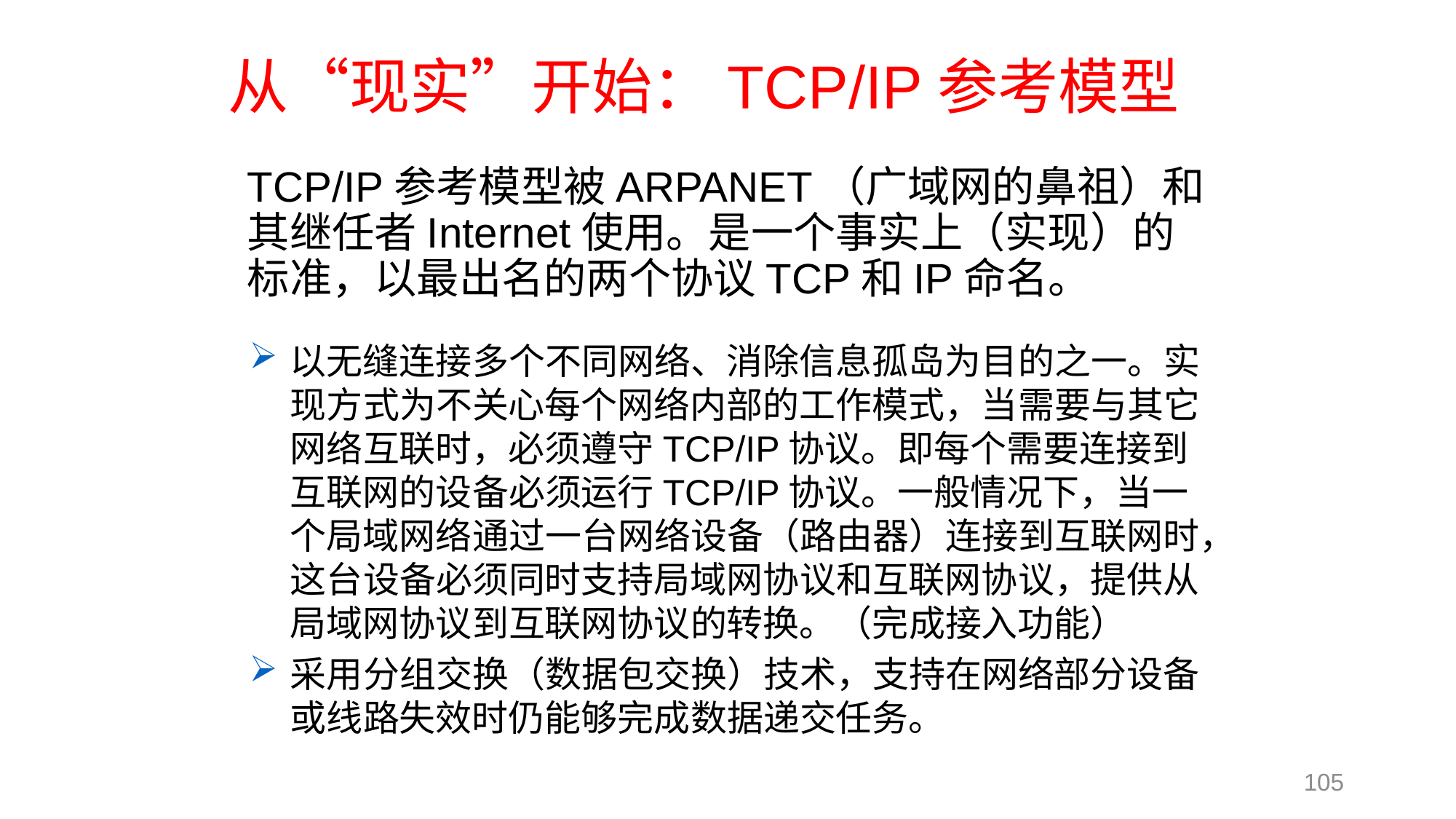

# 从“现实”开始：TCP/IP参考模型
TCP/IP参考模型被ARPANET（广域网的鼻祖）和其继任者Internet使用。是一个事实上（实现）的标准，以最出名的两个协议TCP和IP命名。
以无缝连接多个不同网络、消除信息孤岛为目的之一。实现方式为不关心每个网络内部的工作模式，当需要与其它网络互联时，必须遵守TCP/IP协议。即每个需要连接到互联网的设备必须运行TCP/IP协议。一般情况下，当一个局域网络通过一台网络设备（路由器）连接到互联网时，这台设备必须同时支持局域网协议和互联网协议，提供从局域网协议到互联网协议的转换。（完成接入功能）
采用分组交换（数据包交换）技术，支持在网络部分设备或线路失效时仍能够完成数据递交任务。

105